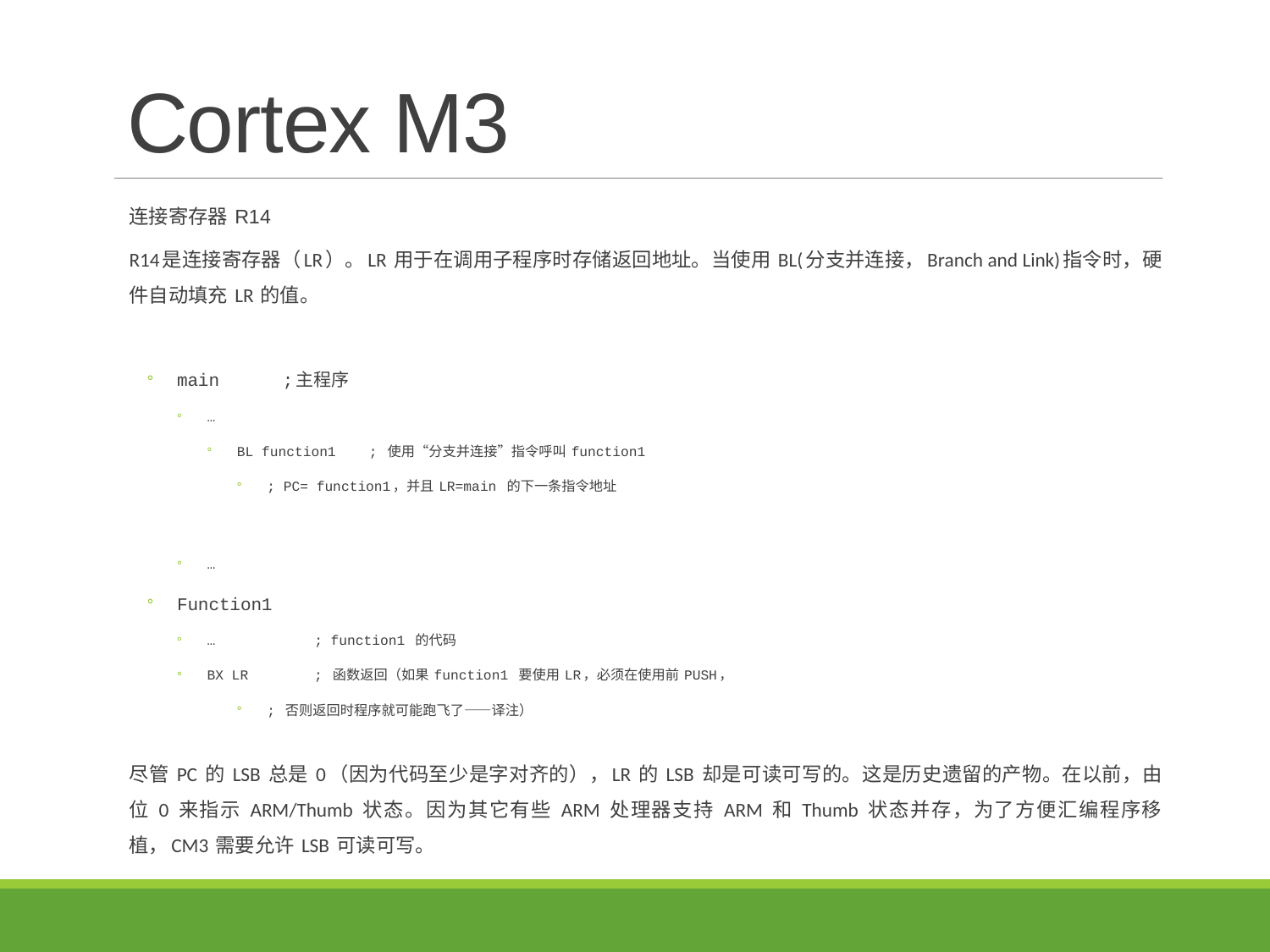

# Cortex M3
连接寄存器 R14
R14是连接寄存器（LR）。LR 用于在调用子程序时存储返回地址。当使用 BL(分支并连接，Branch and Link)指令时，硬件自动填充 LR 的值。

main      ;主程序
…
BL function1    ; 使用“分支并连接”指令呼叫 function1
; PC= function1，并且 LR=main 的下一条指令地址

…
Function1
…            ; function1 的代码
BX LR        ; 函数返回（如果 function1 要使用 LR，必须在使用前 PUSH，
; 否则返回时程序就可能跑飞了——译注）

尽管 PC 的 LSB 总是 0（因为代码至少是字对齐的），LR 的 LSB 却是可读可写的。这是历史遗留的产物。在以前，由位 0 来指示 ARM/Thumb 状态。因为其它有些 ARM 处理器支持 ARM 和 Thumb 状态并存，为了方便汇编程序移植，CM3 需要允许 LSB 可读可写。